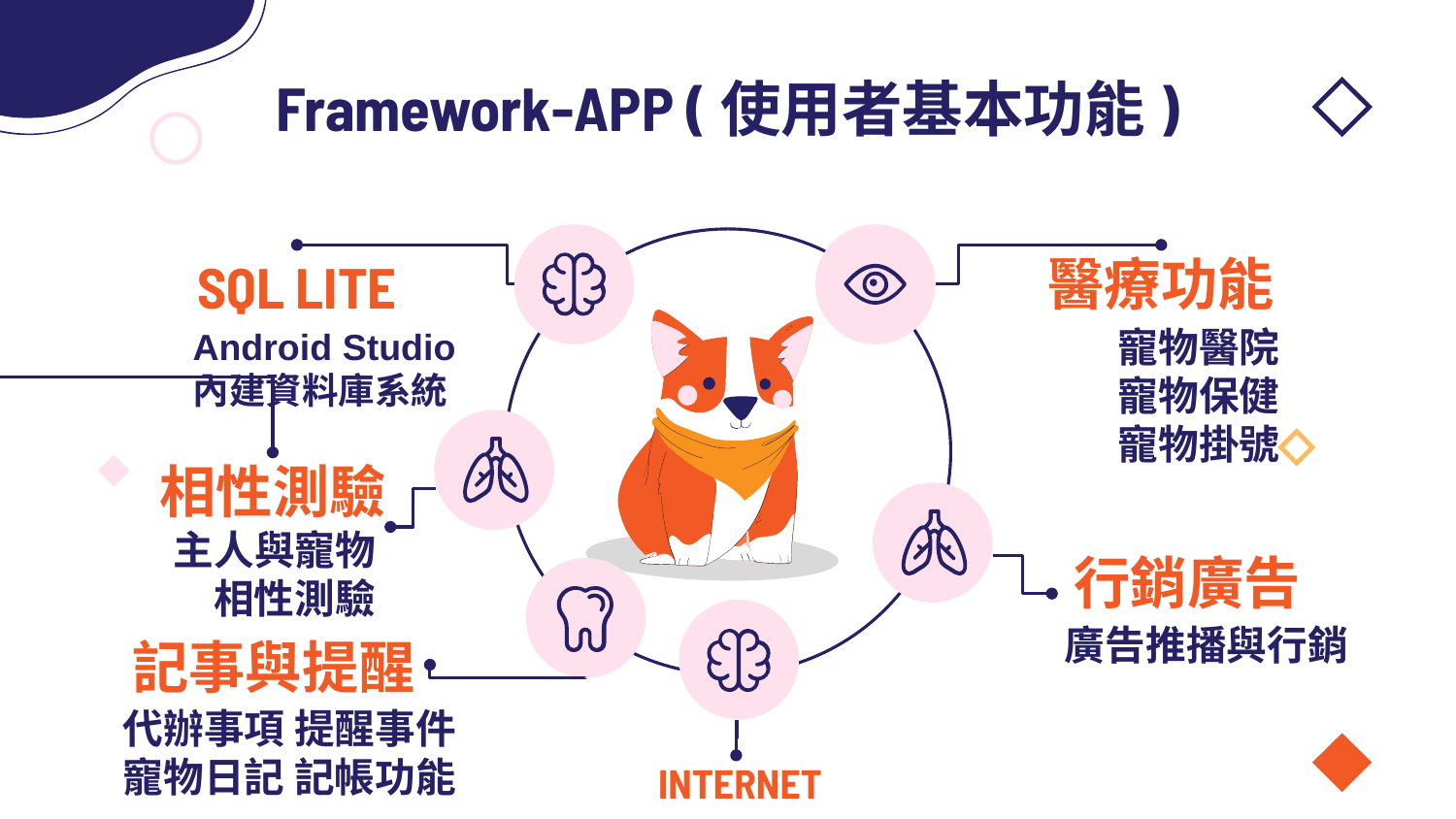

# Framework-APP (使用者基本功能)

SQL LITE
醫療功能

寵物醫院
寵物保健
寵物掛號
Android Studio
內建資料庫系統

相性測驗

主人與寵物
相性測驗
行銷廣告

廣告推播與行銷
記事與提醒

代辦事項 提醒事件
寵物日記 記帳功能

INTERNET